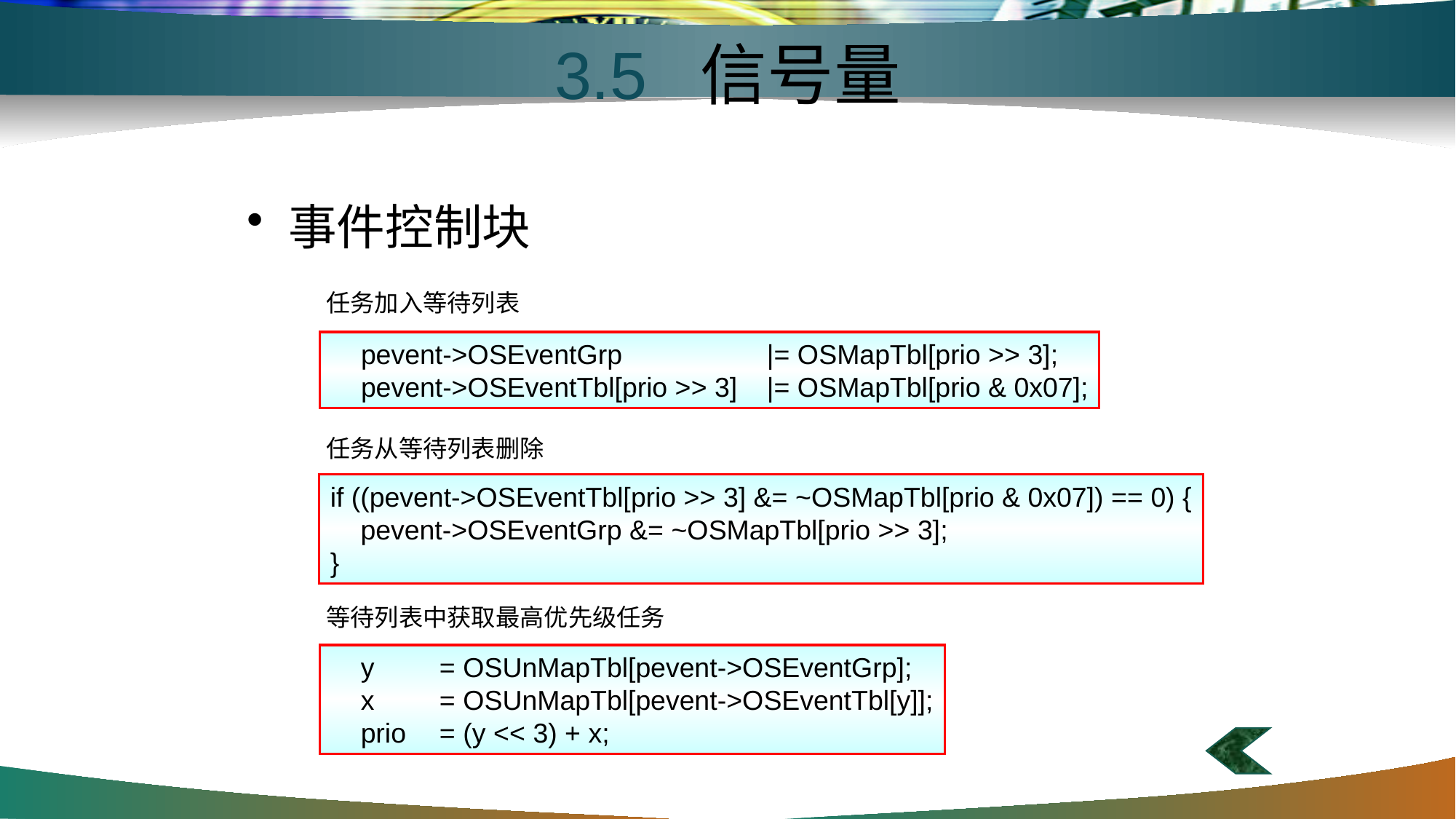

3.5  信号量
#

事件控制块
任务加入等待列表
    pevent->OSEventGrp       	|= OSMapTbl[prio >> 3];
    pevent->OSEventTbl[prio >> 3]	|= OSMapTbl[prio & 0x07];
任务从等待列表删除
if ((pevent->OSEventTbl[prio >> 3] &= ~OSMapTbl[prio & 0x07]) == 0) {
    pevent->OSEventGrp &= ~OSMapTbl[prio >> 3];
}
等待列表中获取最高优先级任务
    y   	= OSUnMapTbl[pevent->OSEventGrp];
    x   	= OSUnMapTbl[pevent->OSEventTbl[y]];
    prio 	= (y << 3) + x;